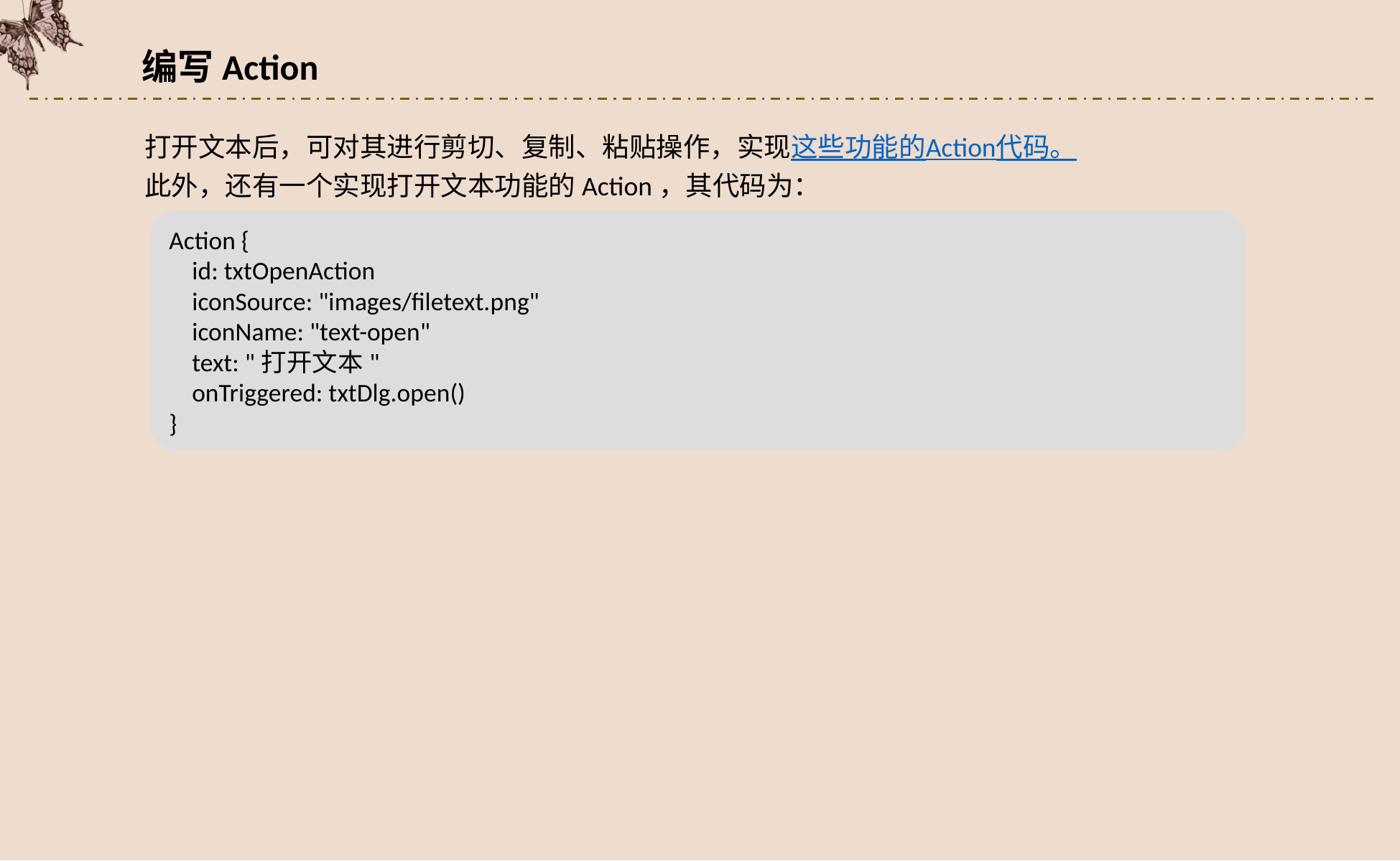

编写Action
打开文本后，可对其进行剪切、复制、粘贴操作，实现这些功能的Action代码。
此外，还有一个实现打开文本功能的Action，其代码为：
Action {
    id: txtOpenAction
    iconSource: "images/filetext.png"
    iconName: "text-open"
    text: "打开文本"
    onTriggered: txtDlg.open()
}